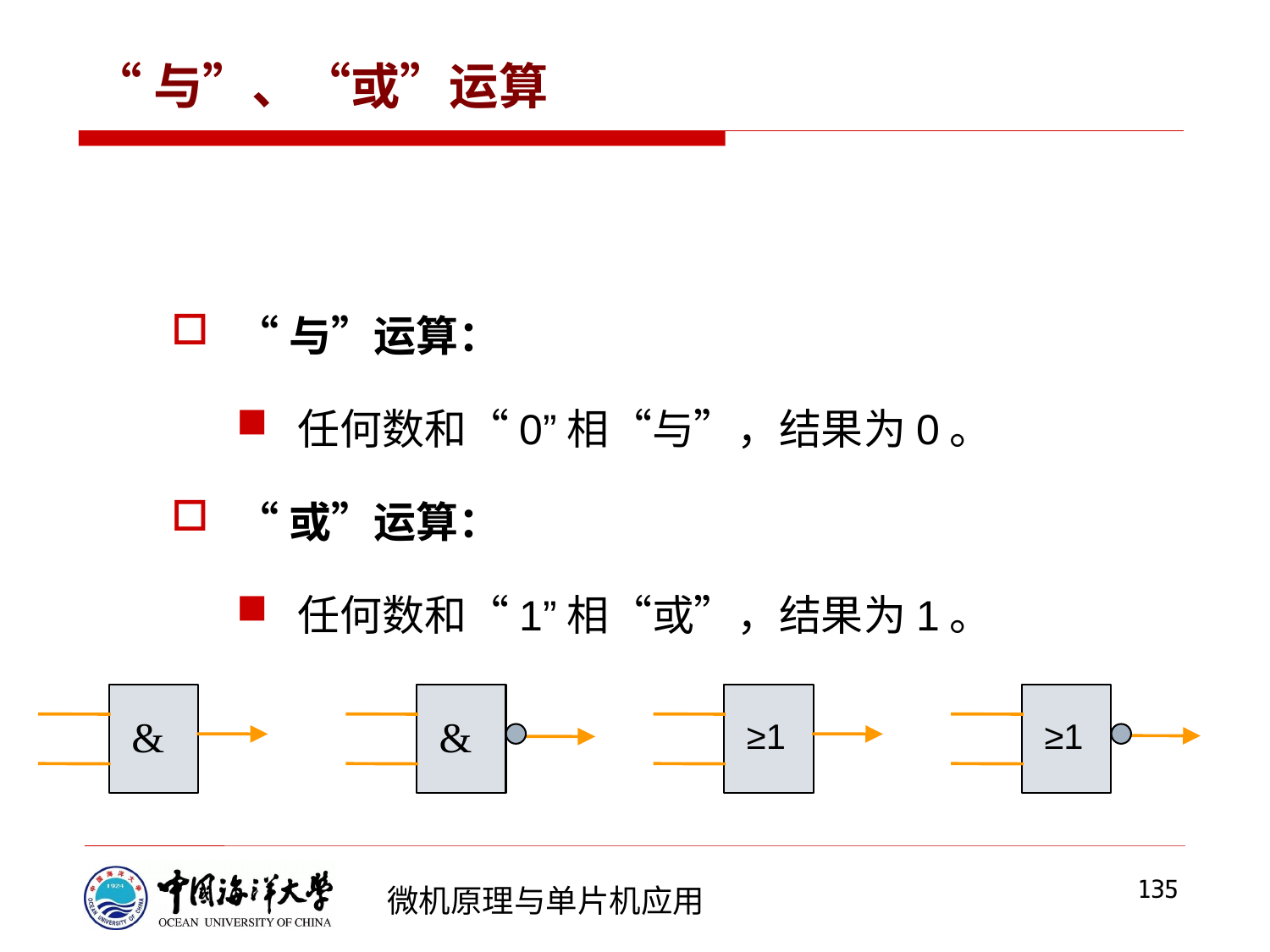

# “与”、“或”运算
“与”运算：
任何数和“0”相“与”，结果为0。
“或”运算：
任何数和“1”相“或”，结果为1。

&

&

≥1

≥1

135